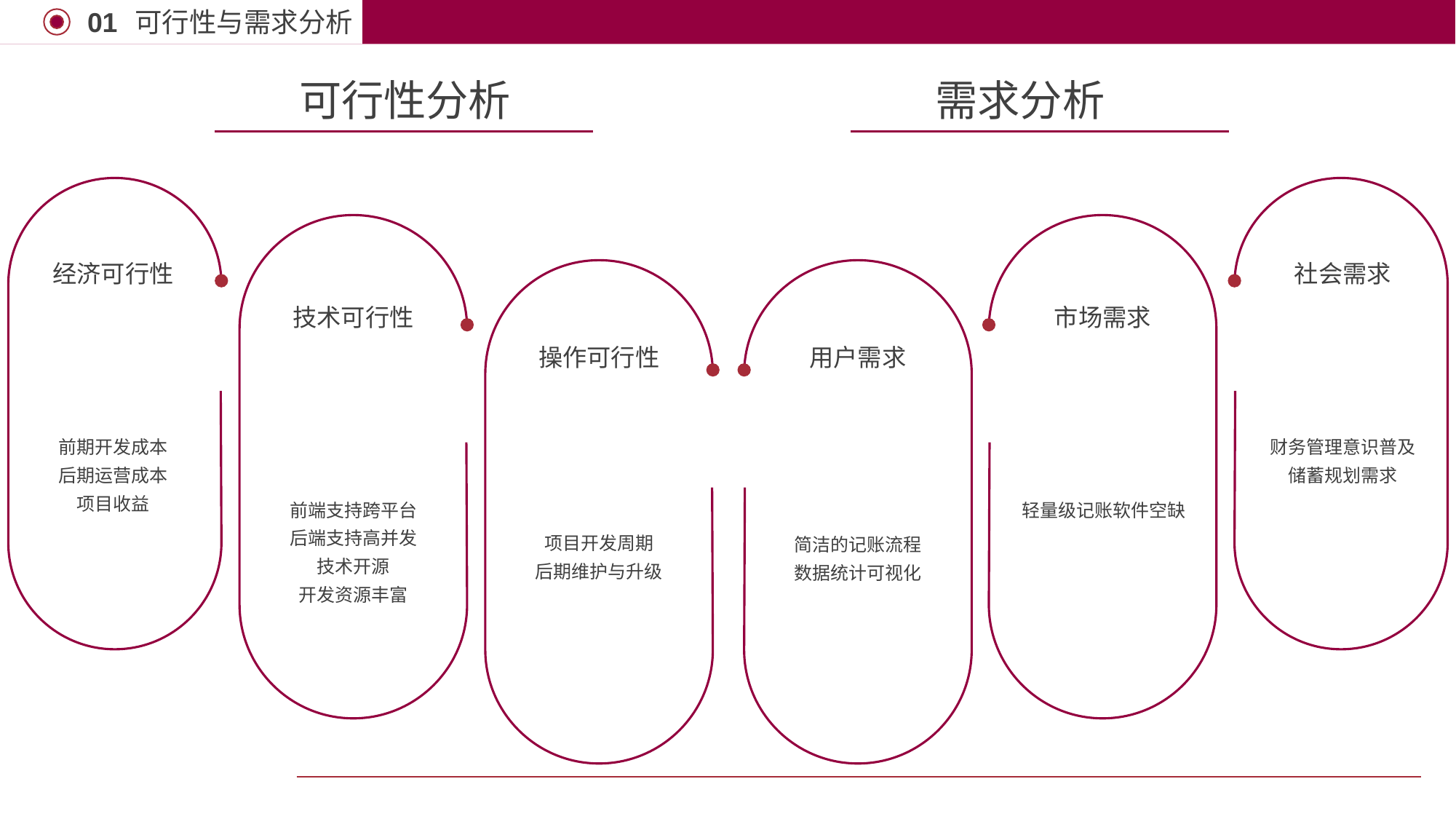

可行性与需求分析
01

可行性分析
需求分析

前期开发成本
后期运营成本
项目收益

前端支持跨平台
后端支持高并发
技术开源
开发资源丰富

项目开发周期
后期维护与升级
经济可行性
技术可行性
操作可行性

财务管理意识普及
储蓄规划需求

轻量级记账软件空缺

简洁的记账流程
数据统计可视化
社会需求
市场需求
用户需求